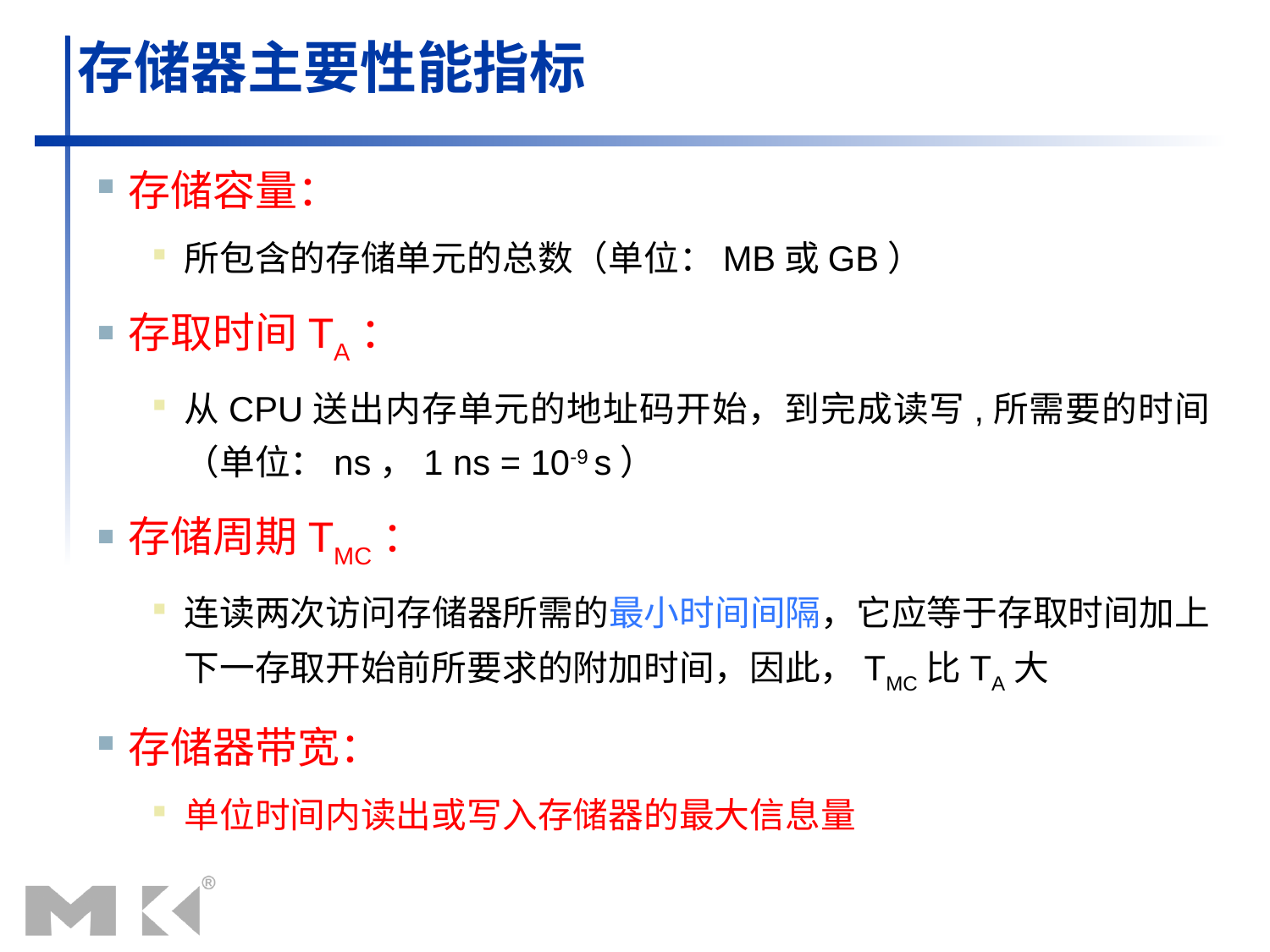

# 存储器主要性能指标
存储容量：
所包含的存储单元的总数（单位：MB或GB）
存取时间TA：
从CPU送出内存单元的地址码开始，到完成读写,所需要的时间（单位：ns，1 ns = 10-9 s）
存储周期TMC：
连读两次访问存储器所需的最小时间间隔，它应等于存取时间加上下一存取开始前所要求的附加时间，因此，TMC比TA大
存储器带宽：
单位时间内读出或写入存储器的最大信息量